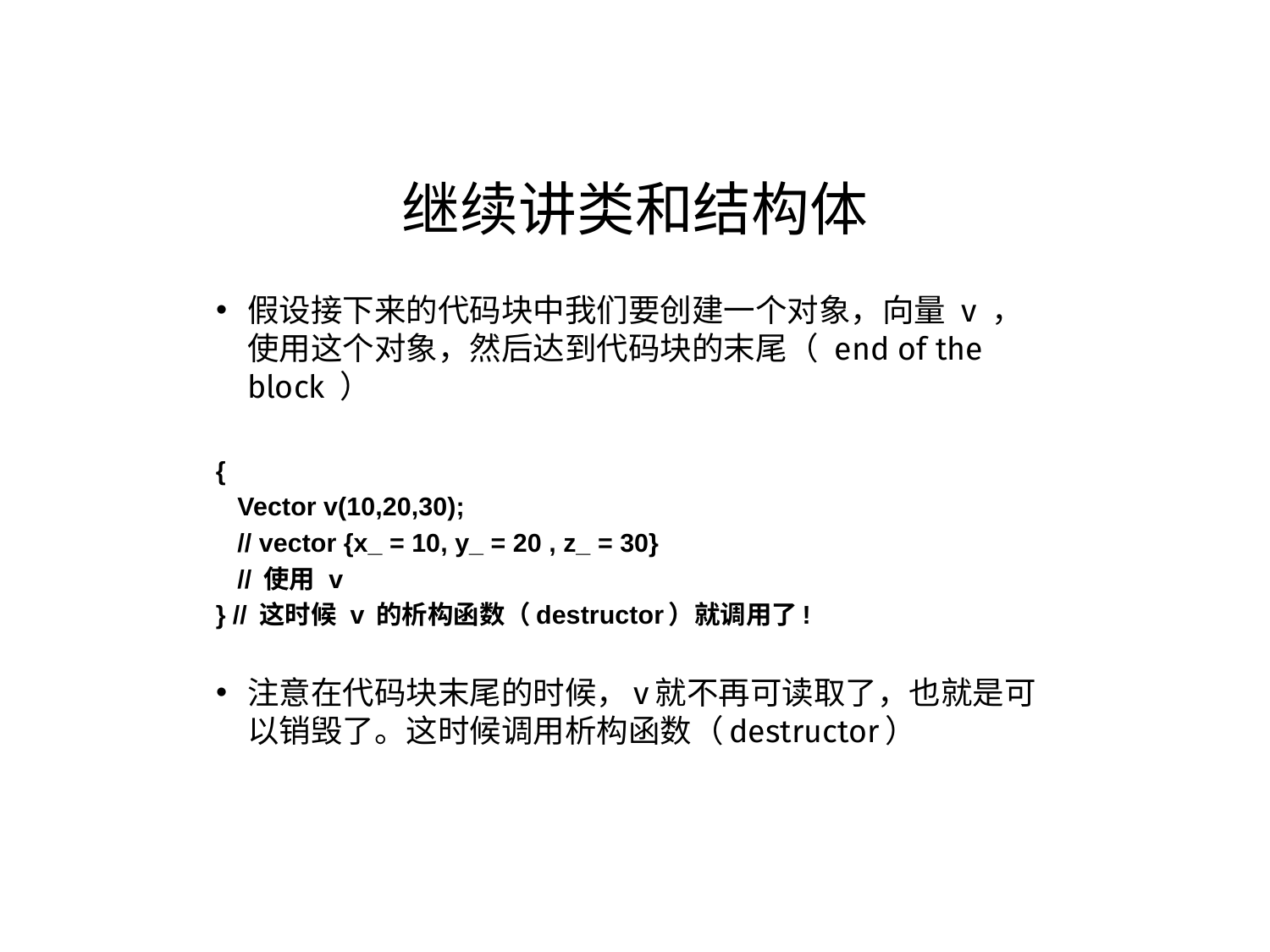

继续讲类和结构体
假设接下来的代码块中我们要创建一个对象，向量 v ，使用这个对象，然后达到代码块的末尾（ end of the block ）

{
   Vector v(10,20,30);
   // vector {x_ = 10, y_ = 20 , z_ = 30}
   // 使用 v
} // 这时候 v 的析构函数（destructor）就调用了!

注意在代码块末尾的时候，v就不再可读取了，也就是可以销毁了。这时候调用析构函数（destructor）